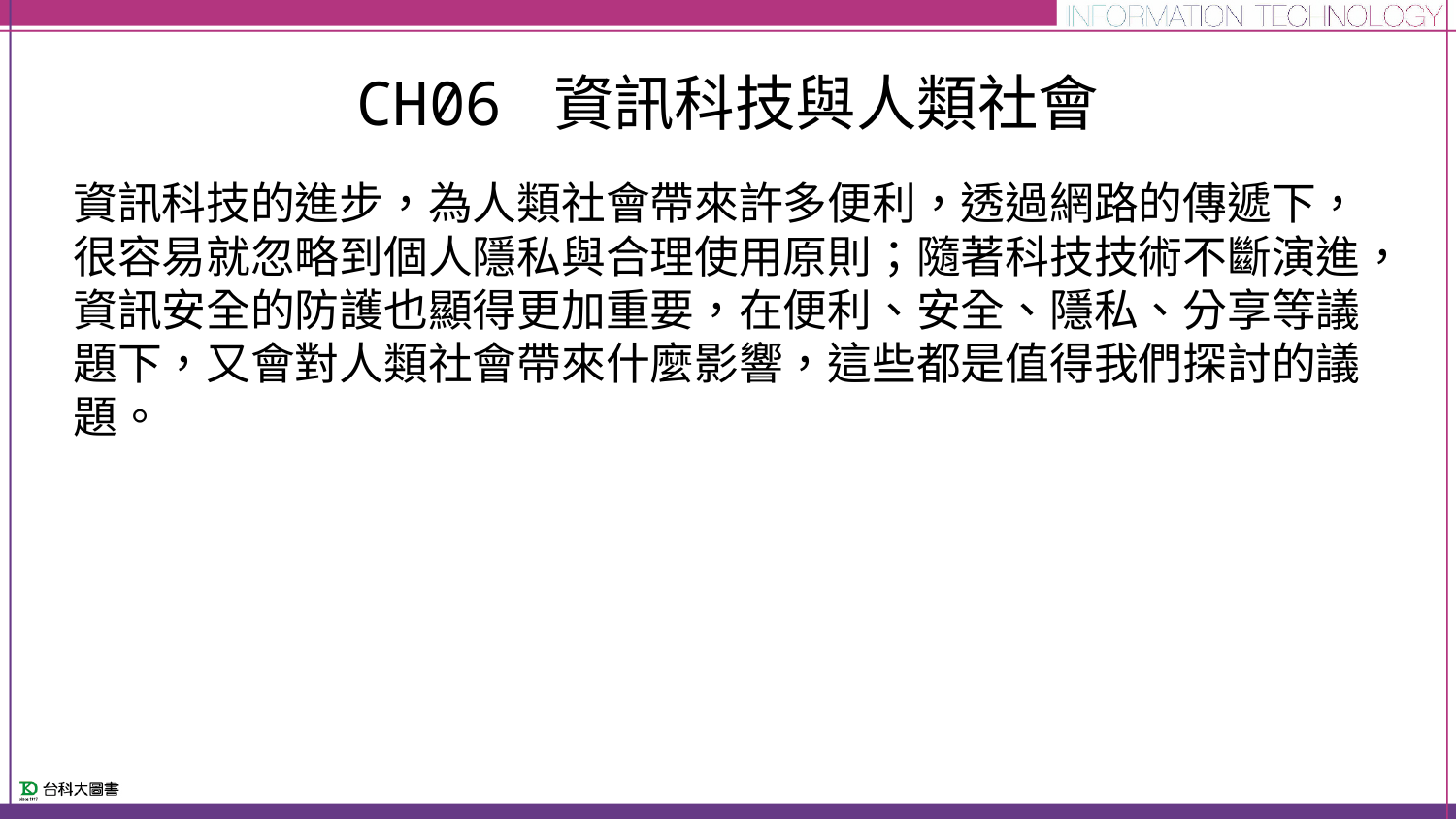

# CH06 資訊科技與人類社會
資訊科技的進步，為人類社會帶來許多便利，透過網路的傳遞下，很容易就忽略到個人隱私與合理使用原則；隨著科技技術不斷演進，資訊安全的防護也顯得更加重要，在便利、安全、隱私、分享等議題下，又會對人類社會帶來什麼影響，這些都是值得我們探討的議題。